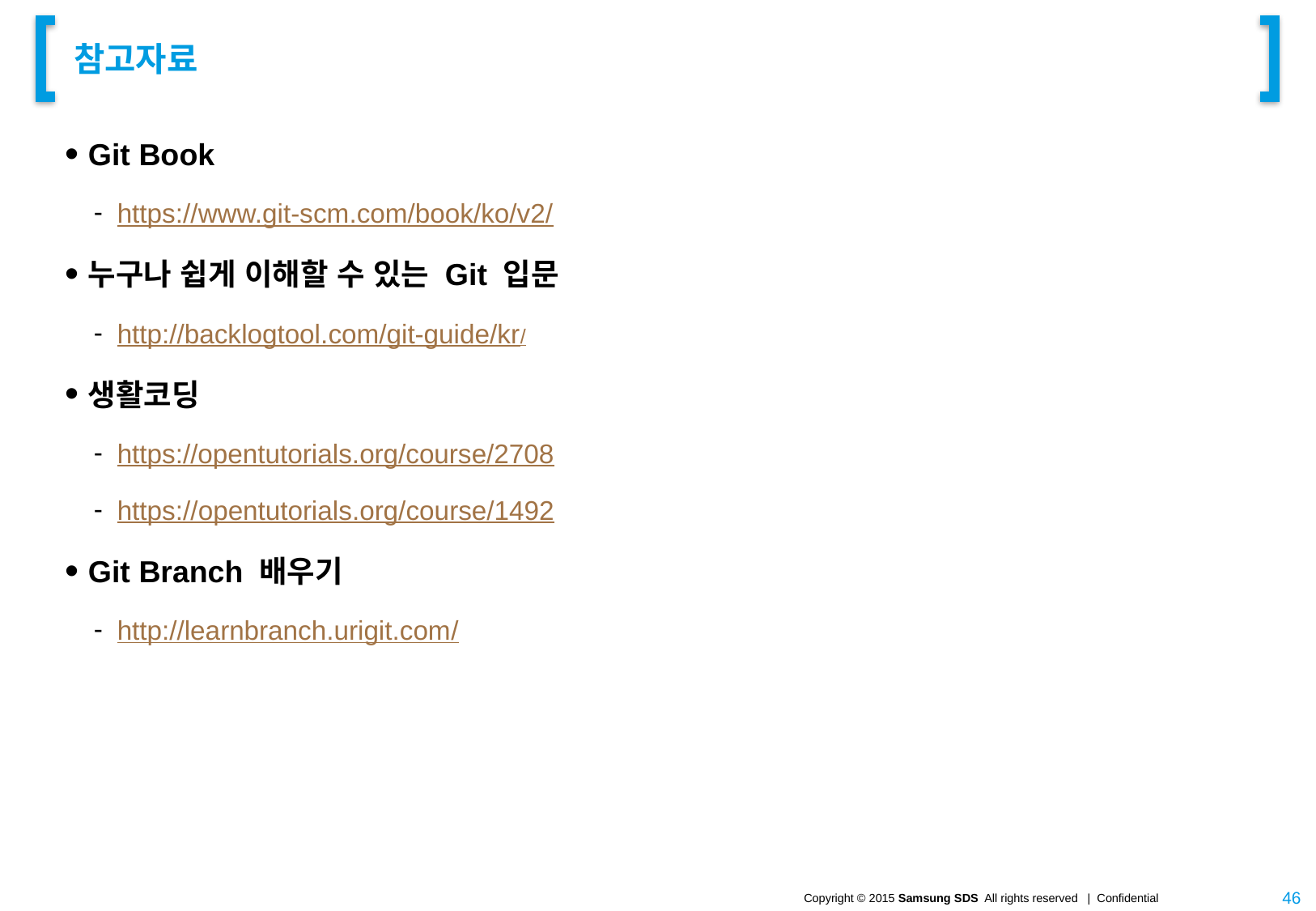

# 참고자료
Git Book
https://www.git-scm.com/book/ko/v2/
누구나 쉽게 이해할 수 있는 Git 입문
http://backlogtool.com/git-guide/kr/
생활코딩
https://opentutorials.org/course/2708
https://opentutorials.org/course/1492
Git Branch 배우기
http://learnbranch.urigit.com/